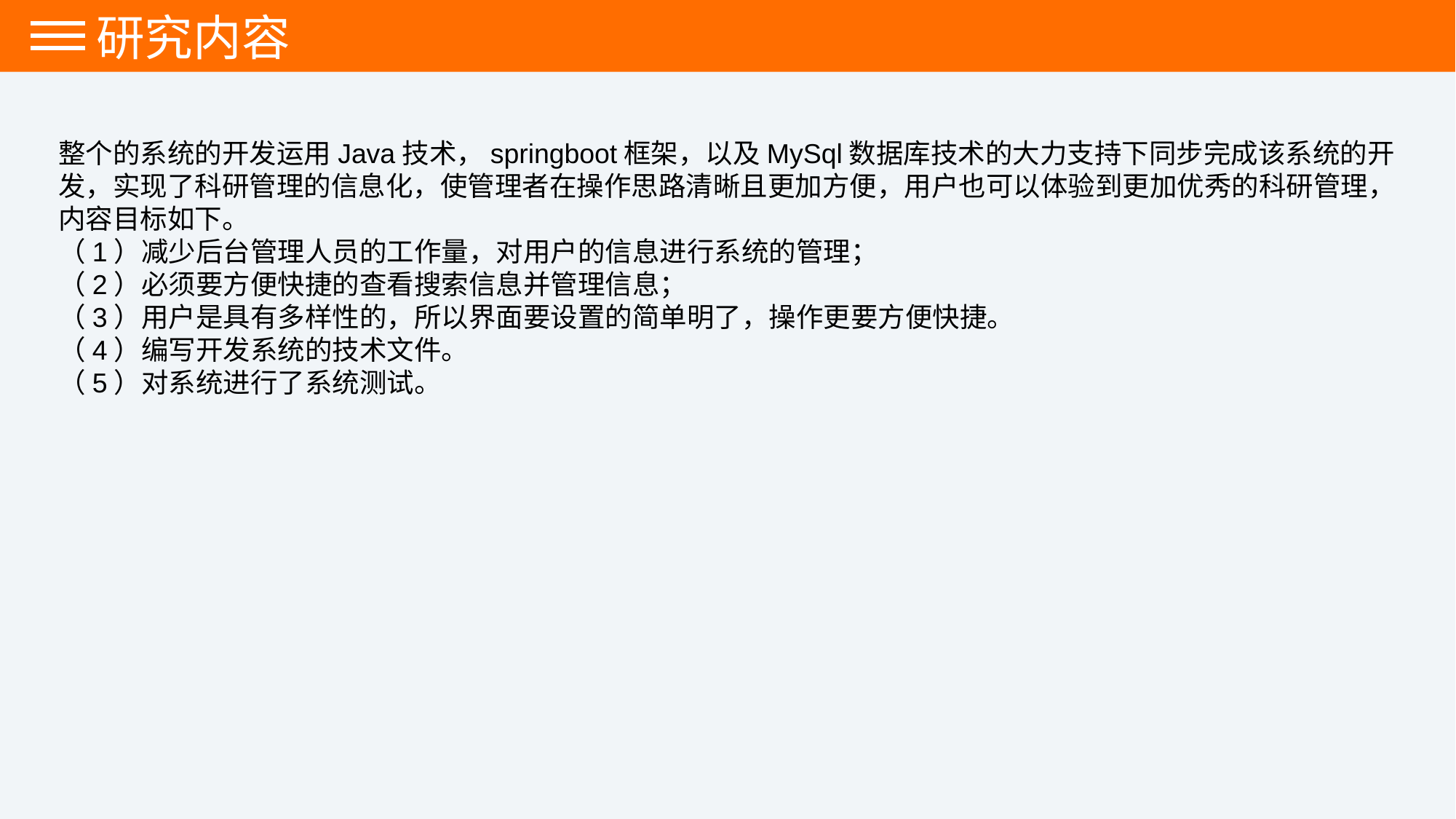

研究内容
整个的系统的开发运用Java技术，springboot框架，以及MySql数据库技术的大力支持下同步完成该系统的开发，实现了科研管理的信息化，使管理者在操作思路清晰且更加方便，用户也可以体验到更加优秀的科研管理，内容目标如下。
（1）减少后台管理人员的工作量，对用户的信息进行系统的管理；
（2）必须要方便快捷的查看搜索信息并管理信息；
（3）用户是具有多样性的，所以界面要设置的简单明了，操作更要方便快捷。
（4）编写开发系统的技术文件。
（5）对系统进行了系统测试。